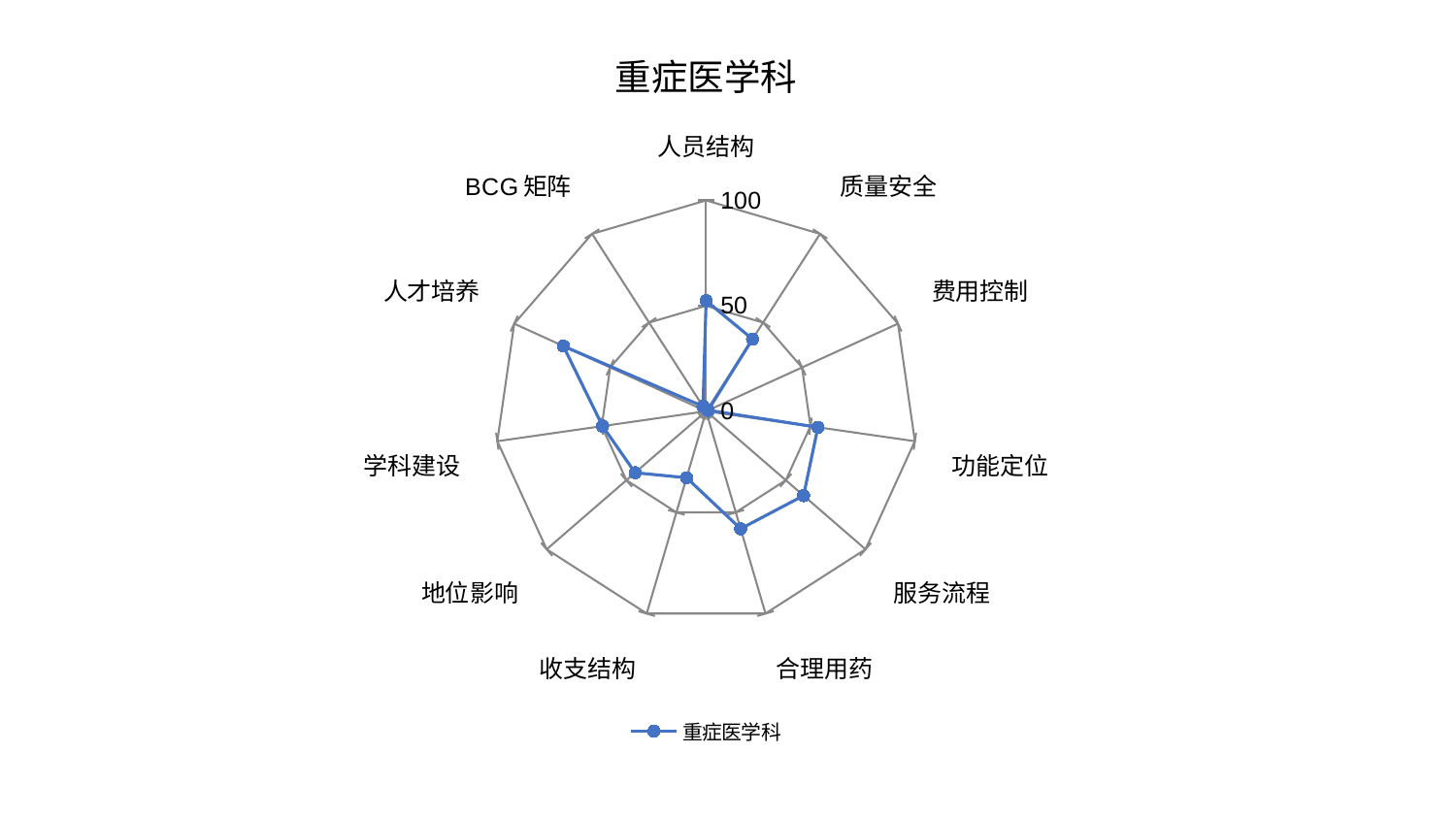

### Chart: 重症医学科

| Category | 重症医学科 |
|---|---|
| 人员结构 | 52.41061834839394 |
| 质量安全 | 40.697185534923634 |
| 费用控制 | 1.0774888330152277 |
| 功能定位 | 53.57167489317235 |
| 服务流程 | 61.14123518853105 |
| 合理用药 | 58.11118317933211 |
| 收支结构 | 32.88619240849597 |
| 地位影响 | 44.5332657550481 |
| 学科建设 | 49.608033189635655 |
| 人才培养 | 74.4405846431161 |
| BCG矩阵 | 2.7433567039397193 |
169